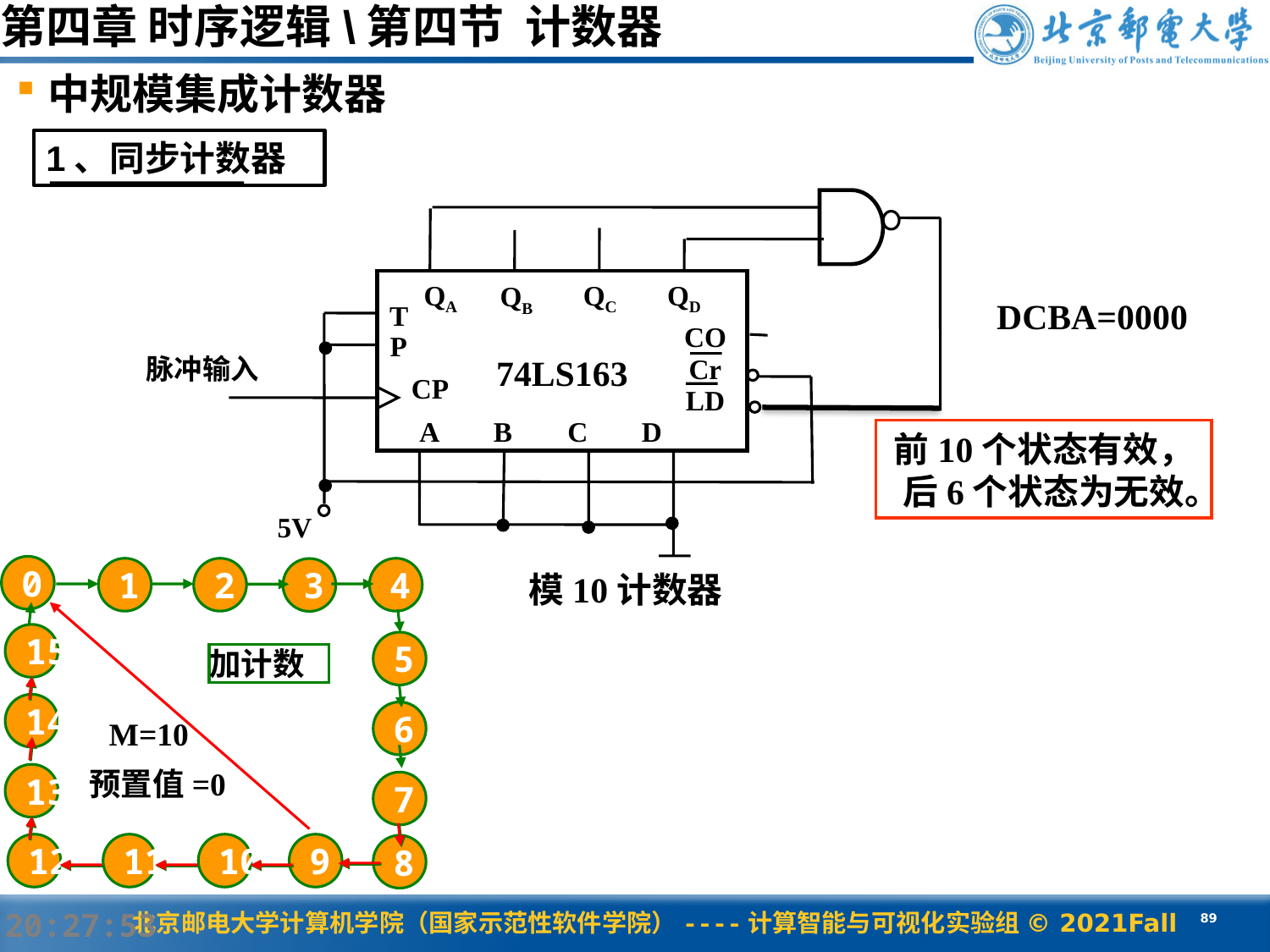

第四章 时序逻辑\第四节  计数器
中规模集成计数器

1、同步计数器

QA
QD
QC
QB
T

CO
P

脉冲输入

74LS163
Cr
CP

LD

A
B
C
D

5V

DCBA=0000
前10个状态有效，后6个状态为无效。
0
1
2
4
3

15
5

14
6

13
7

12
11
10
9
8

加计数
模10计数器

M=10
预置值=0